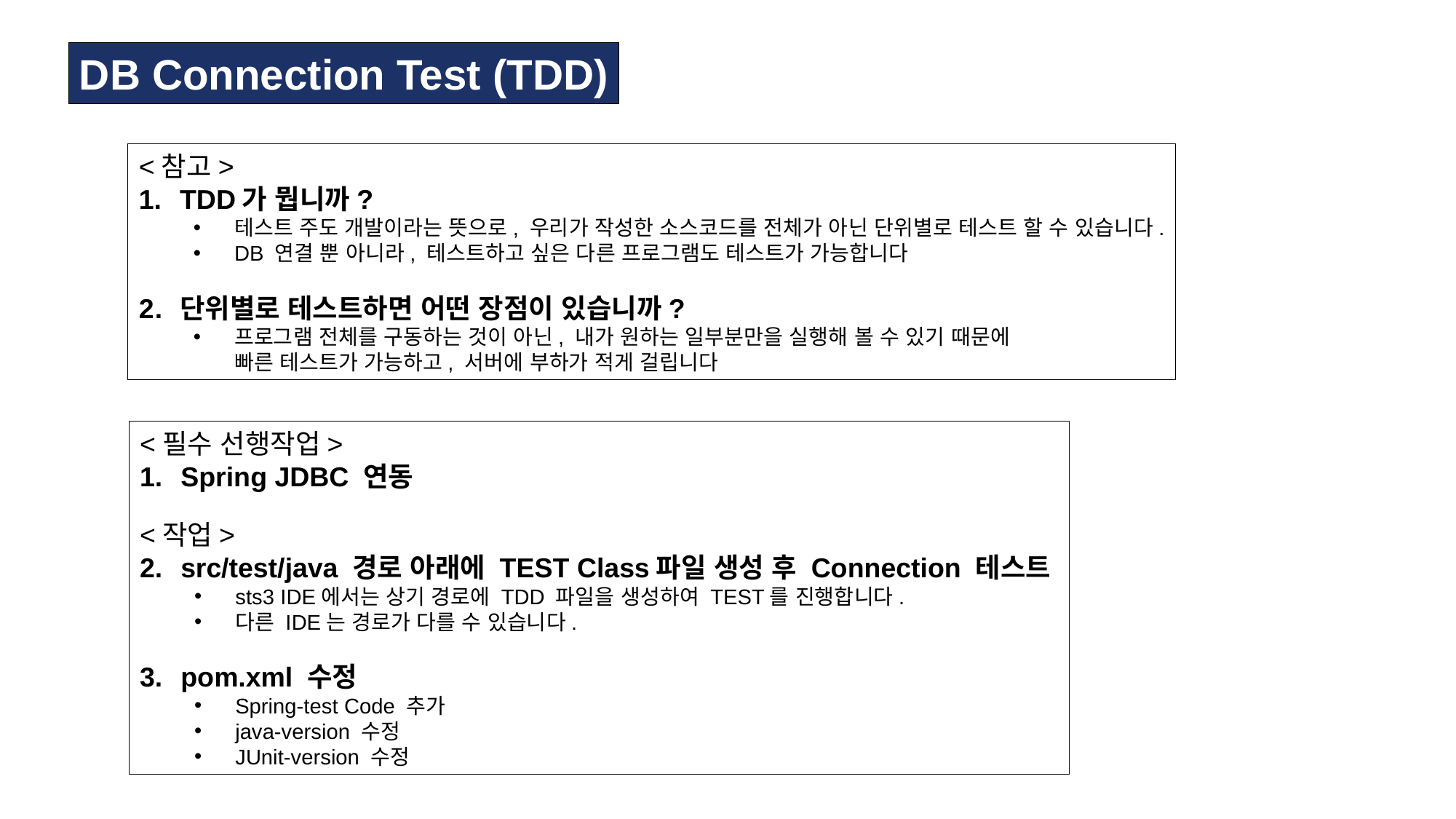

DB Connection Test (TDD)
<참고>
TDD가 뭡니까?
테스트 주도 개발이라는 뜻으로, 우리가 작성한 소스코드를 전체가 아닌 단위별로 테스트 할 수 있습니다.
DB 연결 뿐 아니라, 테스트하고 싶은 다른 프로그램도 테스트가 가능합니다

단위별로 테스트하면 어떤 장점이 있습니까?
프로그램 전체를 구동하는 것이 아닌, 내가 원하는 일부분만을 실행해 볼 수 있기 때문에
빠른 테스트가 가능하고, 서버에 부하가 적게 걸립니다
<필수 선행작업>
Spring JDBC 연동

<작업>
src/test/java 경로 아래에 TEST Class파일 생성 후 Connection 테스트
sts3 IDE에서는 상기 경로에 TDD 파일을 생성하여 TEST를 진행합니다.
다른 IDE는 경로가 다를 수 있습니다.

pom.xml 수정
Spring-test Code 추가
java-version 수정
JUnit-version 수정